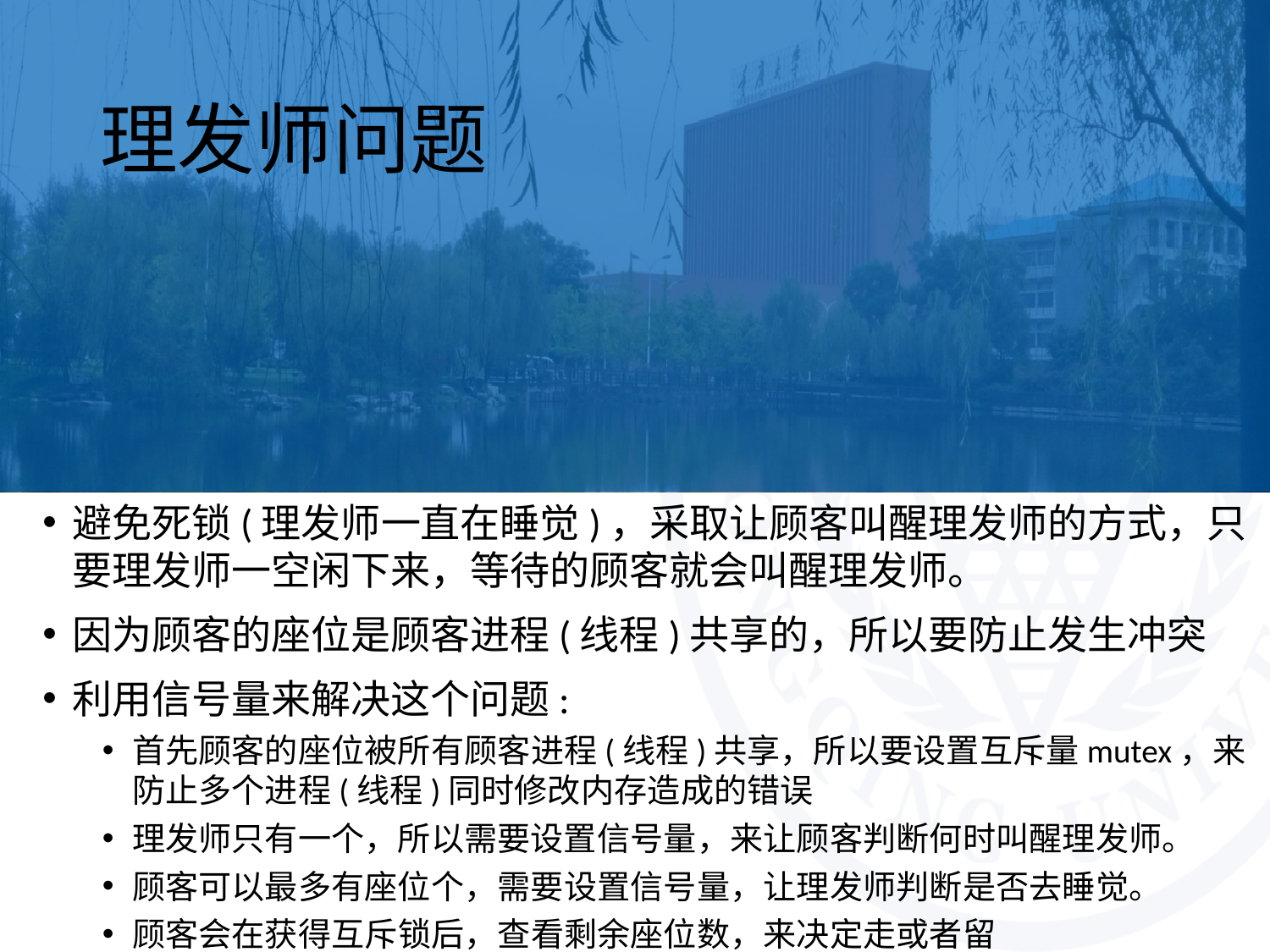

# 理发师问题
避免死锁(理发师一直在睡觉)，采取让顾客叫醒理发师的方式，只要理发师一空闲下来，等待的顾客就会叫醒理发师。
因为顾客的座位是顾客进程(线程)共享的，所以要防止发生冲突
利用信号量来解决这个问题:
首先顾客的座位被所有顾客进程(线程)共享，所以要设置互斥量mutex，来防止多个进程(线程)同时修改内存造成的错误
理发师只有一个，所以需要设置信号量，来让顾客判断何时叫醒理发师。
顾客可以最多有座位个，需要设置信号量，让理发师判断是否去睡觉。
顾客会在获得互斥锁后，查看剩余座位数，来决定走或者留